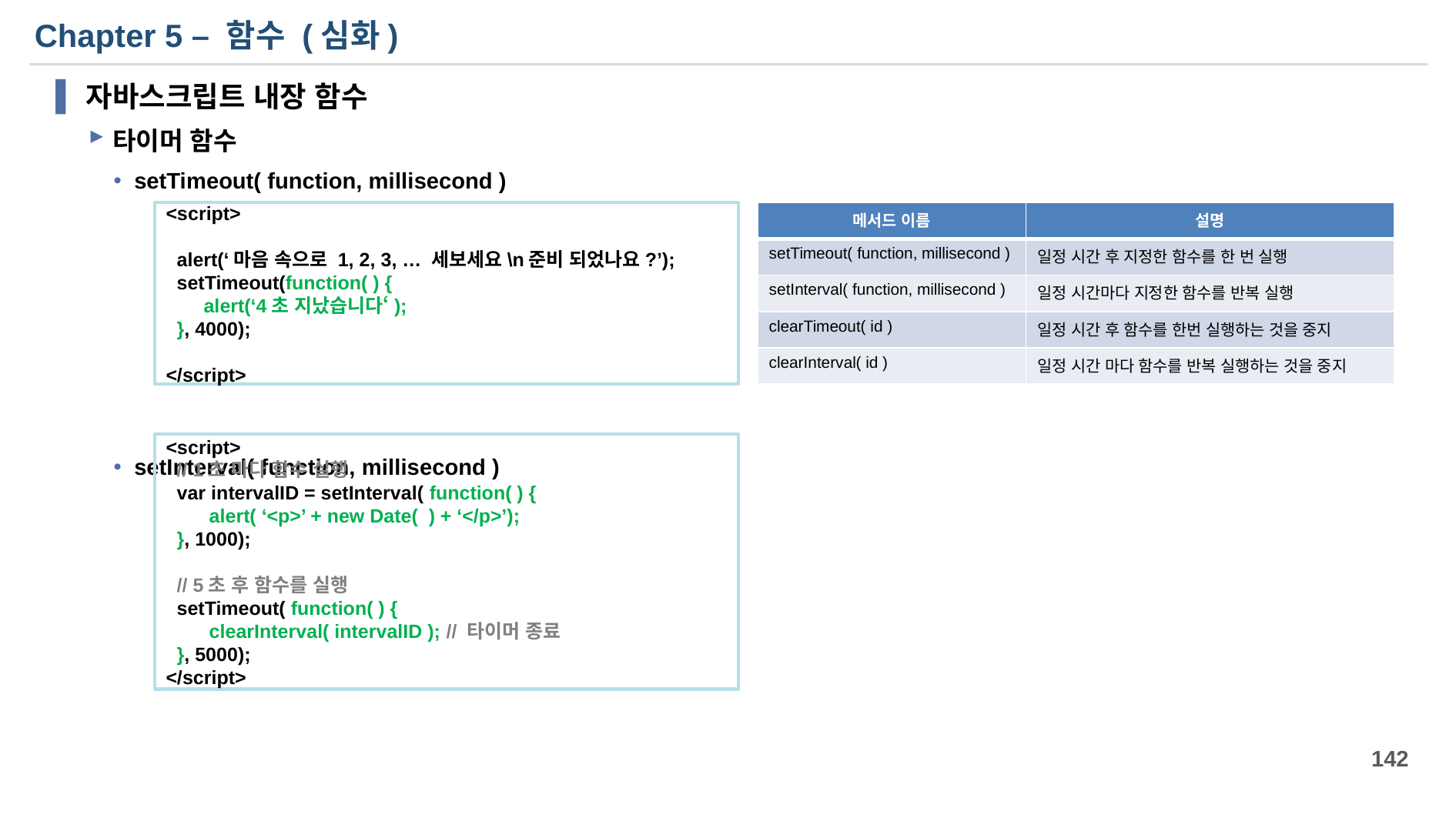

# Chapter 5 – 함수 (심화)
자바스크립트 내장 함수
타이머 함수
setTimeout( function, millisecond )

setInterval( function, millisecond )

<script>

  alert(‘마음 속으로 1, 2, 3, … 세보세요\n준비 되었나요?’);
  setTimeout(function( ) {
       alert(‘4초 지났습니다‘);
  }, 4000);

</script>
| 메서드 이름 | 설명 |
| --- | --- |
| setTimeout( function, millisecond ) | 일정 시간 후 지정한 함수를 한 번 실행 |
| setInterval( function, millisecond ) | 일정 시간마다 지정한 함수를 반복 실행 |
| clearTimeout( id ) | 일정 시간 후 함수를 한번 실행하는 것을 중지 |
| clearInterval( id ) | 일정 시간 마다 함수를 반복 실행하는 것을 중지 |
<script>
  // 1초 마다 함수 실행
  var intervalID = setInterval( function( ) {
        alert( ‘<p>’ + new Date(  ) + ‘</p>’);
  }, 1000);

  // 5초 후 함수를 실행
  setTimeout( function( ) {
        clearInterval( intervalID ); // 타이머 종료
  }, 5000);
</script>
142